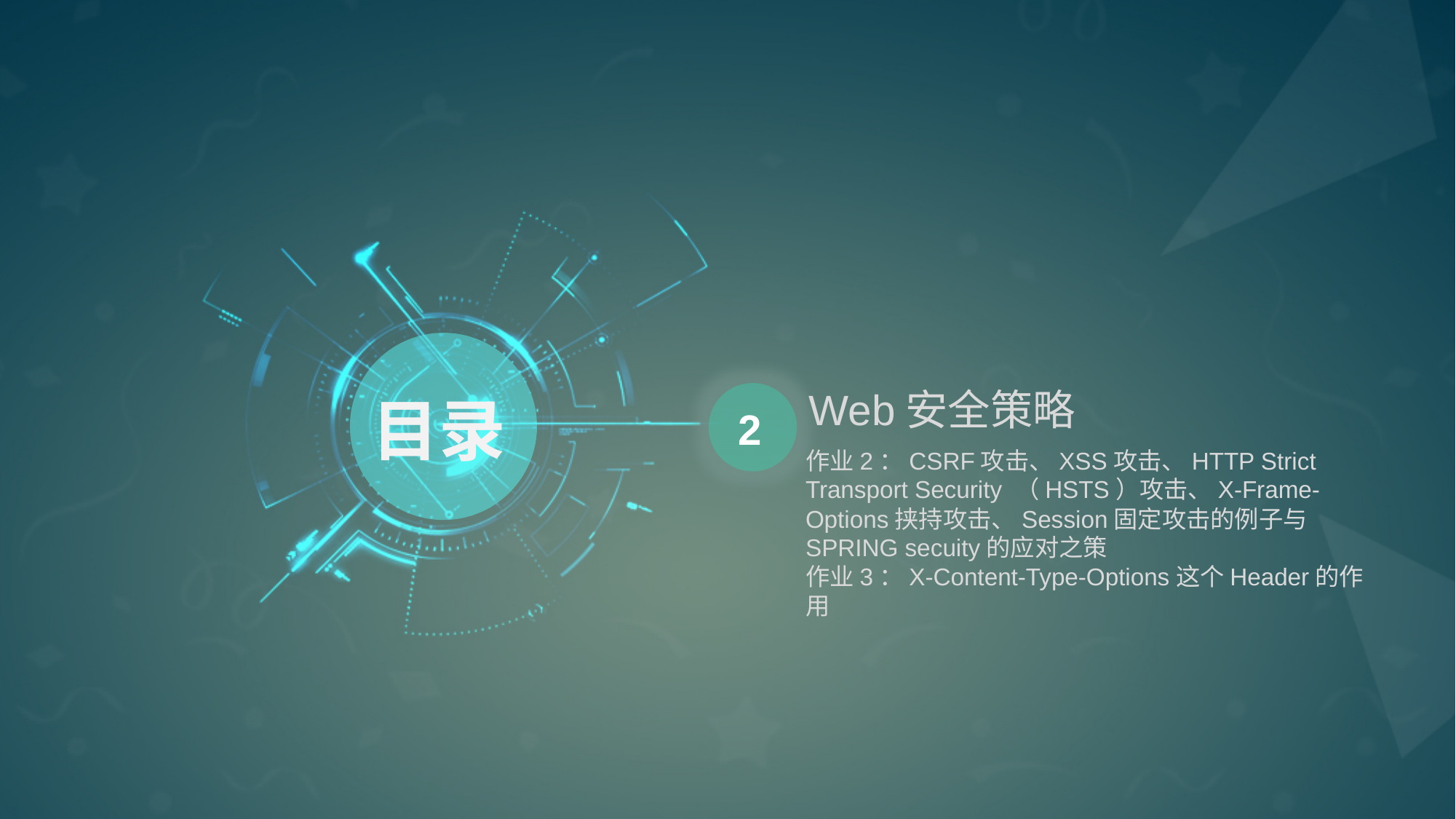

Web安全策略
目录

2
作业2：CSRF攻击、XSS攻击、HTTP Strict Transport Security （HSTS）攻击、X-Frame-Options挟持攻击、Session固定攻击的例子与SPRING secuity的应对之策
作业3：X-Content-Type-Options这个Header的作用